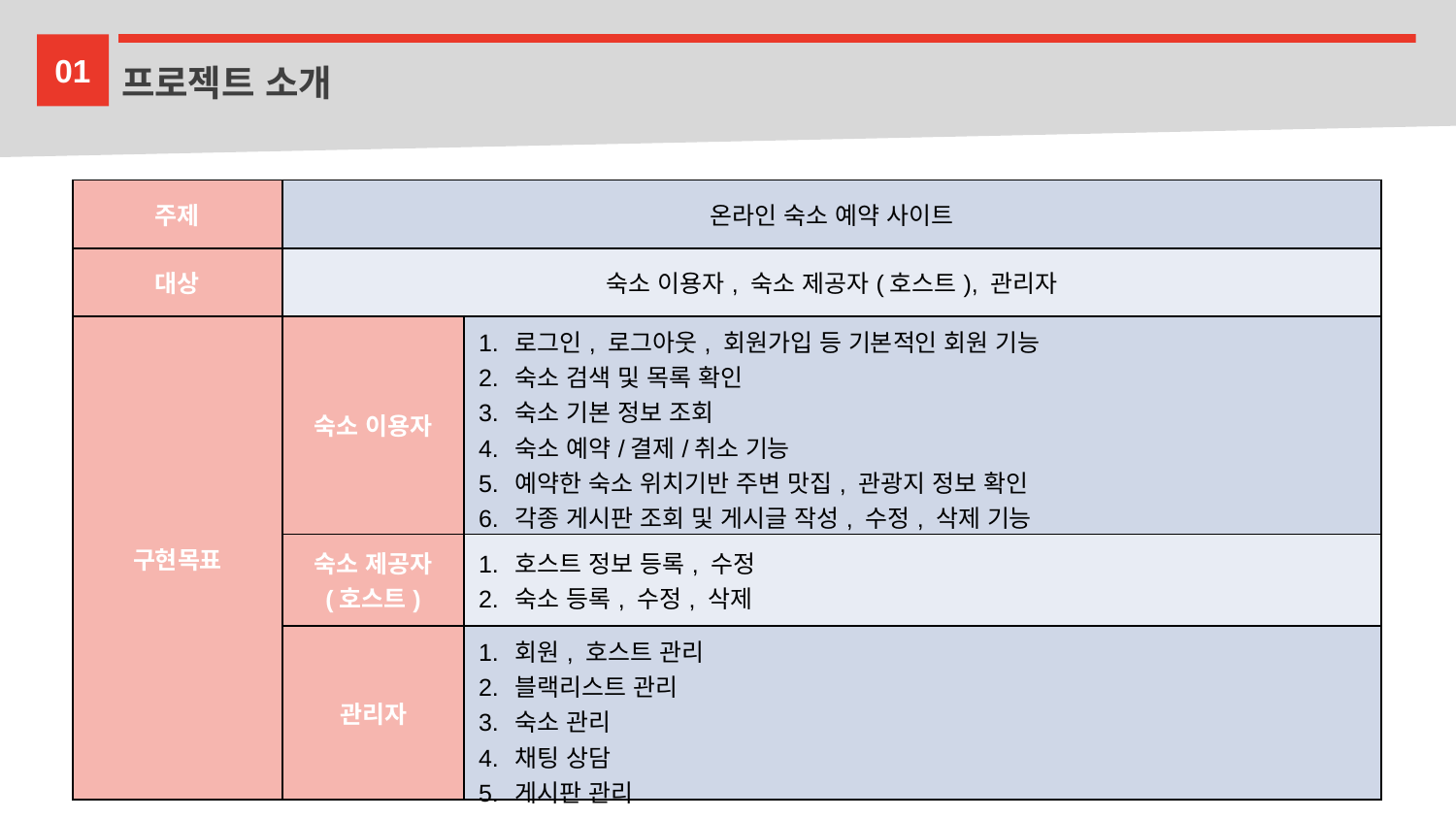

01
프로젝트 소개
| 주제 | 온라인 숙소 예약 사이트 |  |
| --- | --- | --- |
| 대상 | 숙소 이용자, 숙소 제공자(호스트), 관리자 |  |
| 구현목표 | 숙소 이용자 | 로그인, 로그아웃, 회원가입 등 기본적인 회원 기능 숙소 검색 및 목록 확인 숙소 기본 정보 조회 숙소 예약/결제/취소 기능 예약한 숙소 위치기반 주변 맛집, 관광지 정보 확인 각종 게시판 조회 및 게시글 작성, 수정, 삭제 기능 채팅상담 기능 |
|  | 숙소 제공자 (호스트) | 호스트 정보 등록, 수정 숙소 등록, 수정, 삭제 |
|  | 관리자 | 회원, 호스트 관리 블랙리스트 관리 숙소 관리 채팅 상담 게시판 관리 |